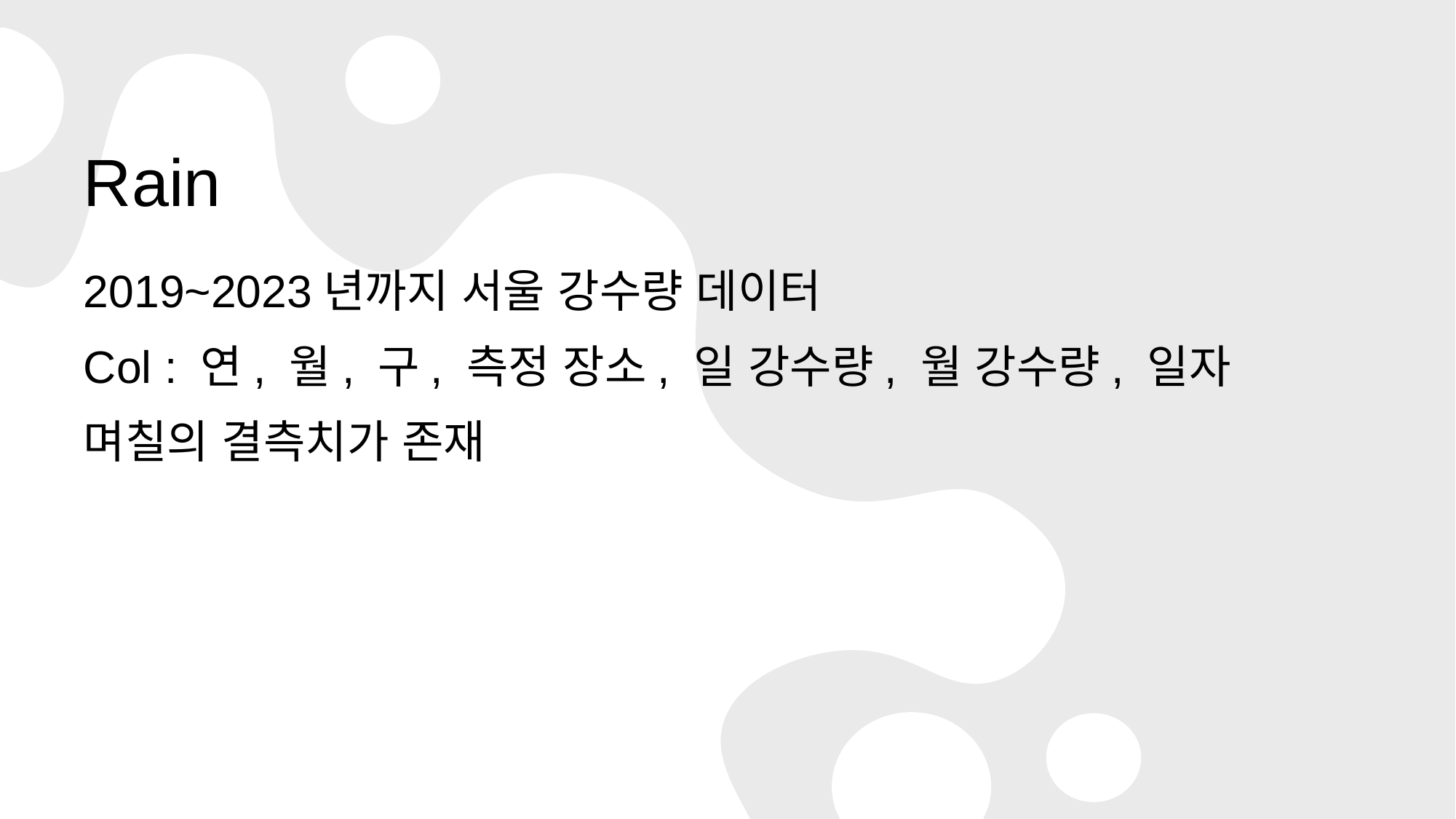

# Rain
2019~2023년까지 서울 강수량 데이터
Col : 연, 월, 구, 측정 장소, 일 강수량, 월 강수량, 일자
며칠의 결측치가 존재